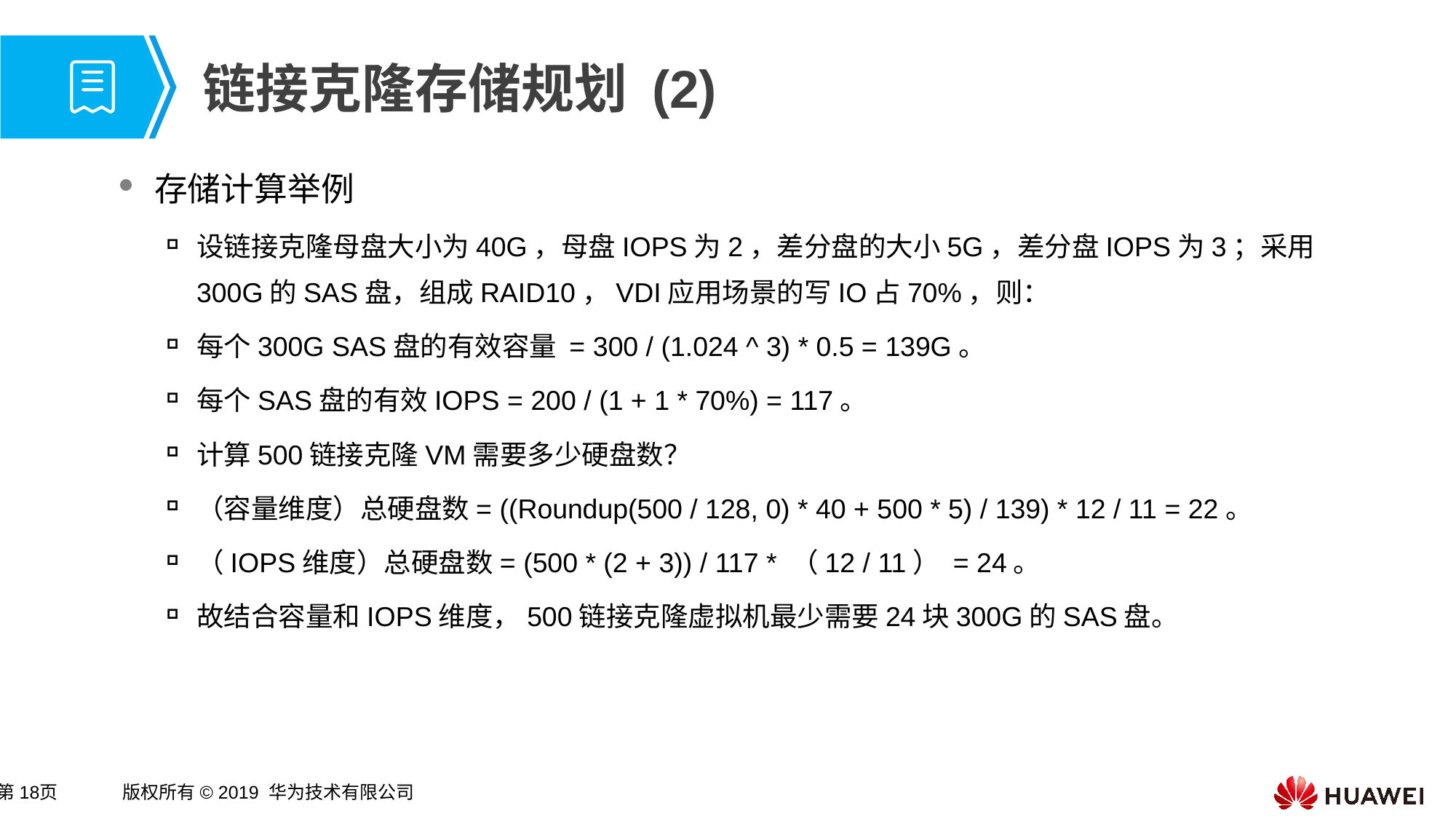

# 链接克隆存储规划 (2)
存储计算举例
设链接克隆母盘大小为40G，母盘IOPS为2，差分盘的大小5G，差分盘IOPS为3；采用300G的SAS盘，组成RAID10，VDI应用场景的写IO占70%，则：
每个300G SAS盘的有效容量 = 300 / (1.024 ^ 3) * 0.5 = 139G。
每个SAS盘的有效IOPS = 200 / (1 + 1 * 70%) = 117。
计算500链接克隆VM需要多少硬盘数？
（容量维度）总硬盘数= ((Roundup(500 / 128, 0) * 40 + 500 * 5) / 139) * 12 / 11 = 22。
（IOPS维度）总硬盘数= (500 * (2 + 3)) / 117 * （12 / 11） = 24。
故结合容量和IOPS维度，500链接克隆虚拟机最少需要24块300G的SAS盘。